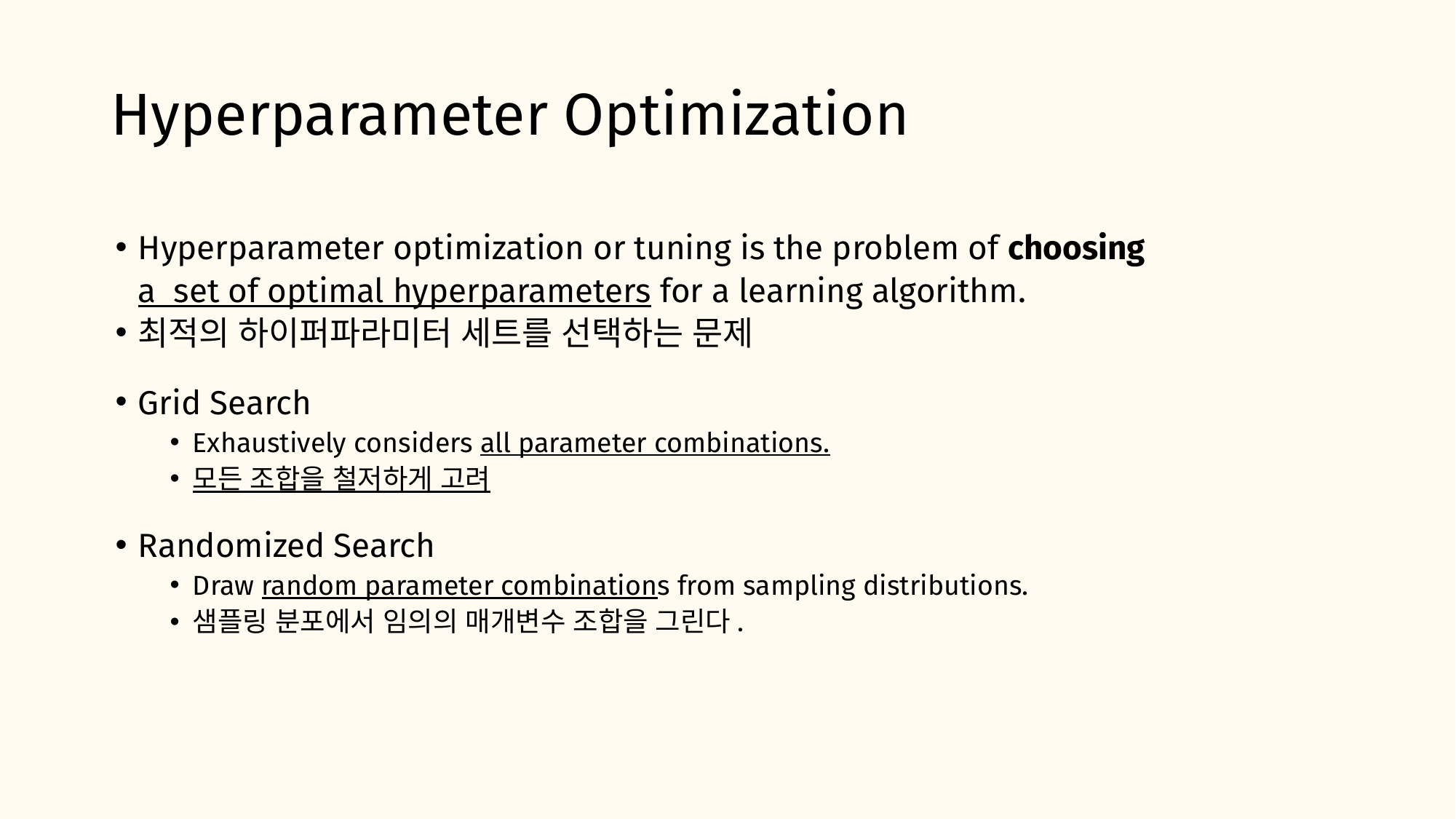

# Hyperparameter Optimization
Hyperparameter optimization or tuning is the problem of choosing a  set of optimal hyperparameters for a learning algorithm.
최적의 하이퍼파라미터 세트를 선택하는 문제

Grid Search
Exhaustively considers all parameter combinations.
모든 조합을 철저하게 고려

Randomized Search
Draw random parameter combinations from sampling distributions.
샘플링 분포에서 임의의 매개변수 조합을 그린다.